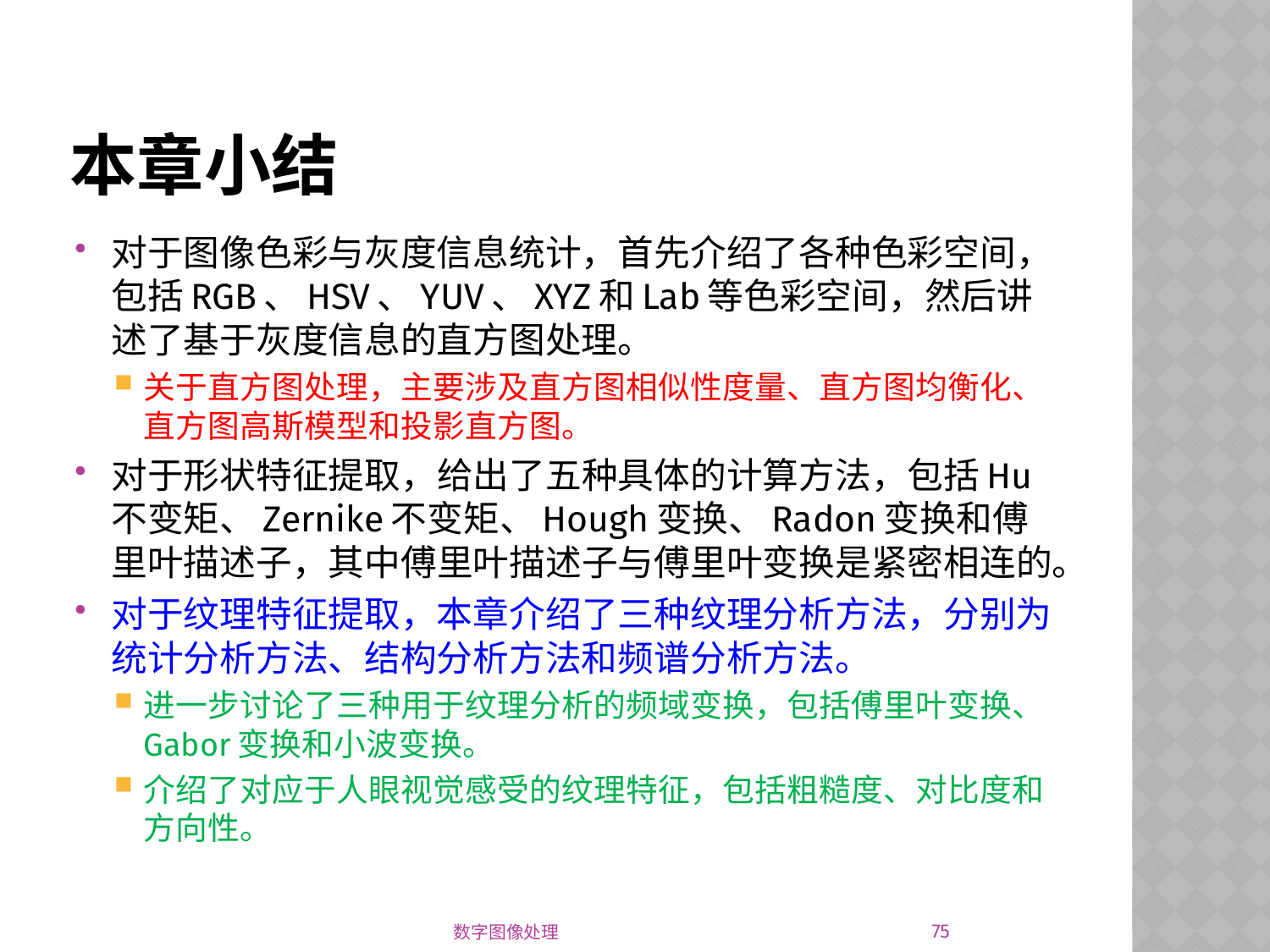

# 本章小结
对于图像色彩与灰度信息统计，首先介绍了各种色彩空间，包括RGB、HSV、YUV、XYZ和Lab等色彩空间，然后讲述了基于灰度信息的直方图处理。
关于直方图处理，主要涉及直方图相似性度量、直方图均衡化、直方图高斯模型和投影直方图。
对于形状特征提取，给出了五种具体的计算方法，包括Hu不变矩、Zernike不变矩、Hough变换、Radon变换和傅里叶描述子，其中傅里叶描述子与傅里叶变换是紧密相连的。
对于纹理特征提取，本章介绍了三种纹理分析方法，分别为统计分析方法、结构分析方法和频谱分析方法。
进一步讨论了三种用于纹理分析的频域变换，包括傅里叶变换、Gabor变换和小波变换。
介绍了对应于人眼视觉感受的纹理特征，包括粗糙度、对比度和方向性。
75
数字图像处理